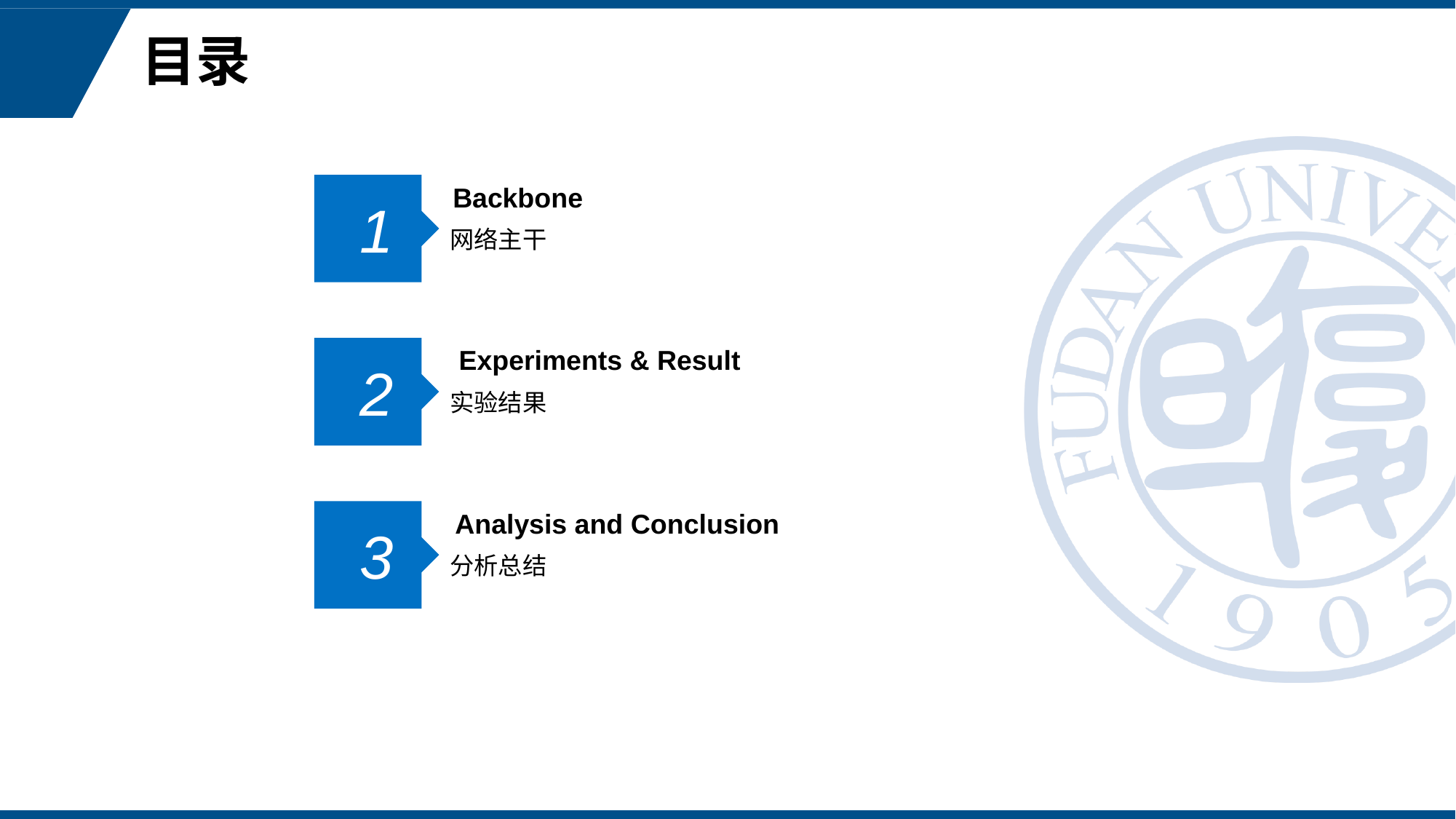

# 目录
1
Backbone
网络主干
2
Experiments & Result
实验结果
3
Analysis and Conclusion
分析总结